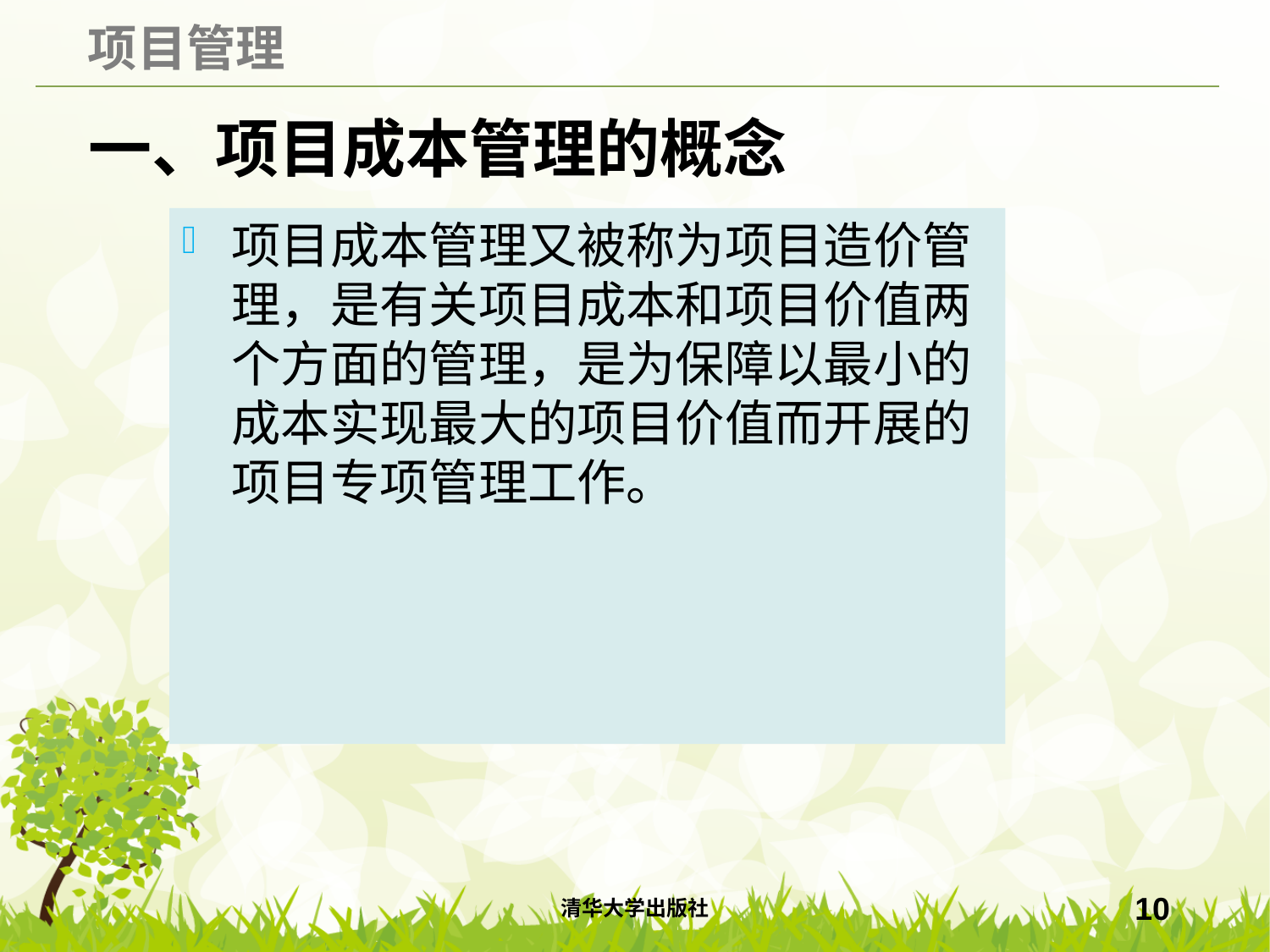

# 一、项目成本管理的概念
项目成本管理又被称为项目造价管理，是有关项目成本和项目价值两个方面的管理，是为保障以最小的成本实现最大的项目价值而开展的项目专项管理工作。

清华大学出版社
10